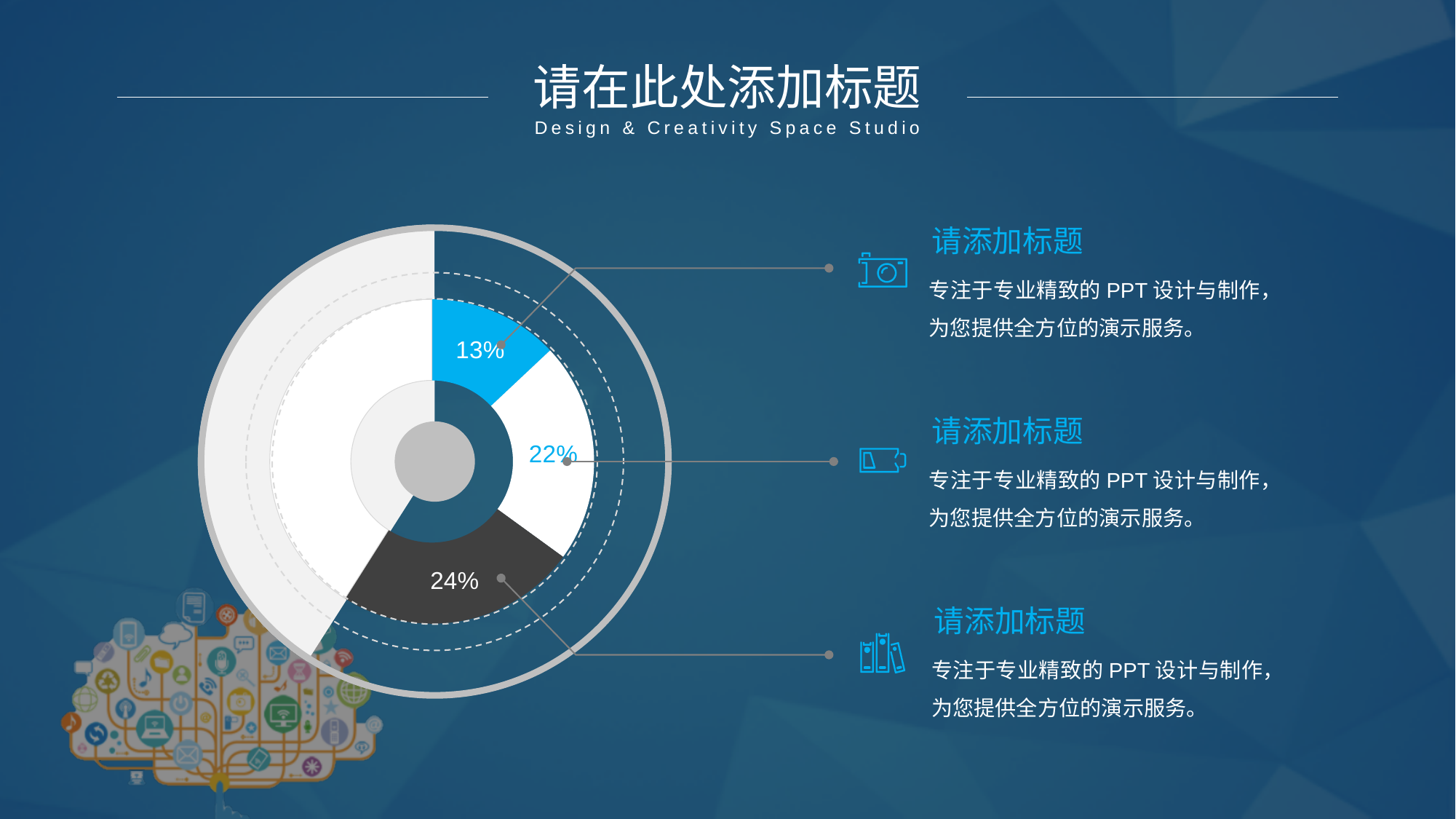

请在此处添加标题
Design & Creativity Space Studio
请添加标题

专注于专业精致的PPT设计与制作，为您提供全方位的演示服务。

### Chart

| Category | 销售额 |
|---|---|
| 第一季度 | 0.13 |
| 第二季度 | 0.22 |
| 第三季度 | 0.24 |
| 第四季度 | 0.41 |
请添加标题

专注于专业精致的PPT设计与制作，为您提供全方位的演示服务。

请添加标题

专注于专业精致的PPT设计与制作，为您提供全方位的演示服务。